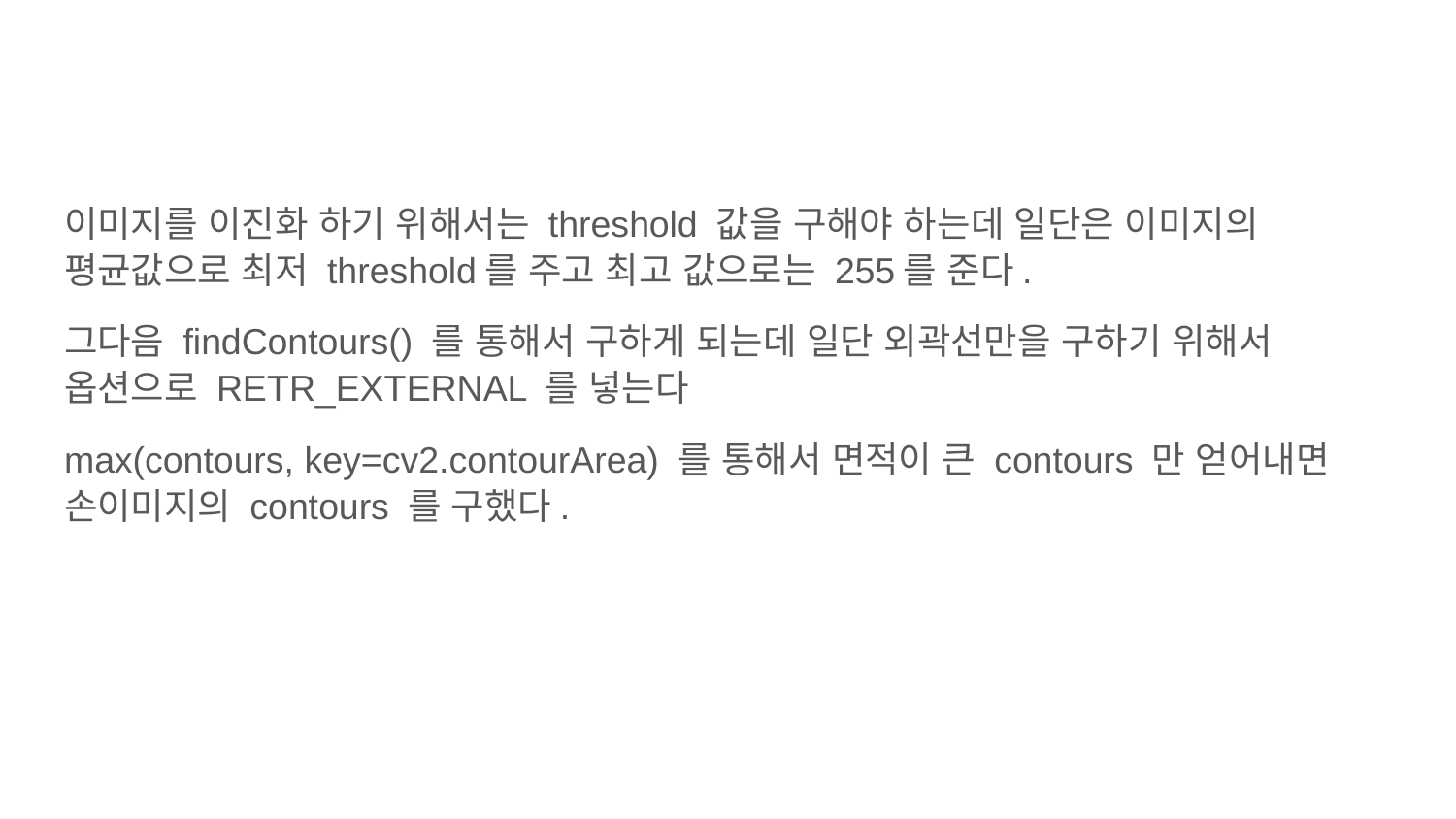

이미지를 이진화 하기 위해서는 threshold 값을 구해야 하는데 일단은 이미지의 평균값으로 최저 threshold를 주고 최고 값으로는 255를 준다.
그다음 findContours() 를 통해서 구하게 되는데 일단 외곽선만을 구하기 위해서 옵션으로 RETR_EXTERNAL 를 넣는다
max(contours, key=cv2.contourArea) 를 통해서 면적이 큰 contours 만 얻어내면 손이미지의 contours 를 구했다.